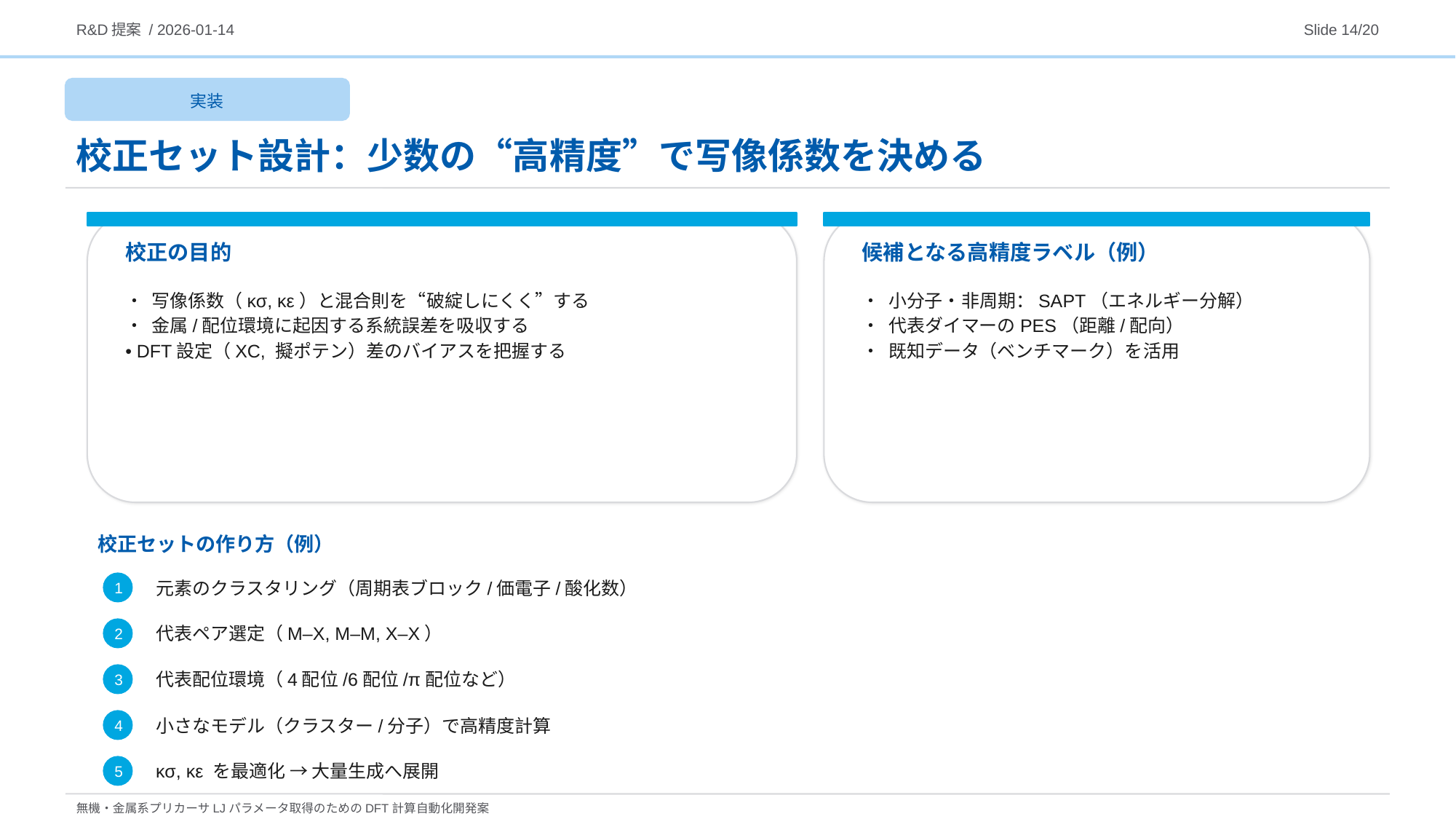

R&D提案 / 2026-01-14
Slide 14/20

実装
校正セット設計：少数の“高精度”で写像係数を決める

校正の目的
候補となる高精度ラベル（例）
• 写像係数（κσ, κε）と混合則を“破綻しにくく”する
• 金属/配位環境に起因する系統誤差を吸収する
• DFT設定（XC, 擬ポテン）差のバイアスを把握する
• 小分子・非周期：SAPT（エネルギー分解）
• 代表ダイマーのPES（距離/配向）
• 既知データ（ベンチマーク）を活用
校正セットの作り方（例）
元素のクラスタリング（周期表ブロック/価電子/酸化数）

1
代表ペア選定（M–X, M–M, X–X）

2
代表配位環境（4配位/6配位/π配位など）

3
小さなモデル（クラスター/分子）で高精度計算

4
κσ, κε を最適化 → 大量生成へ展開

5

無機・金属系プリカーサLJパラメータ取得のためのDFT計算自動化開発案